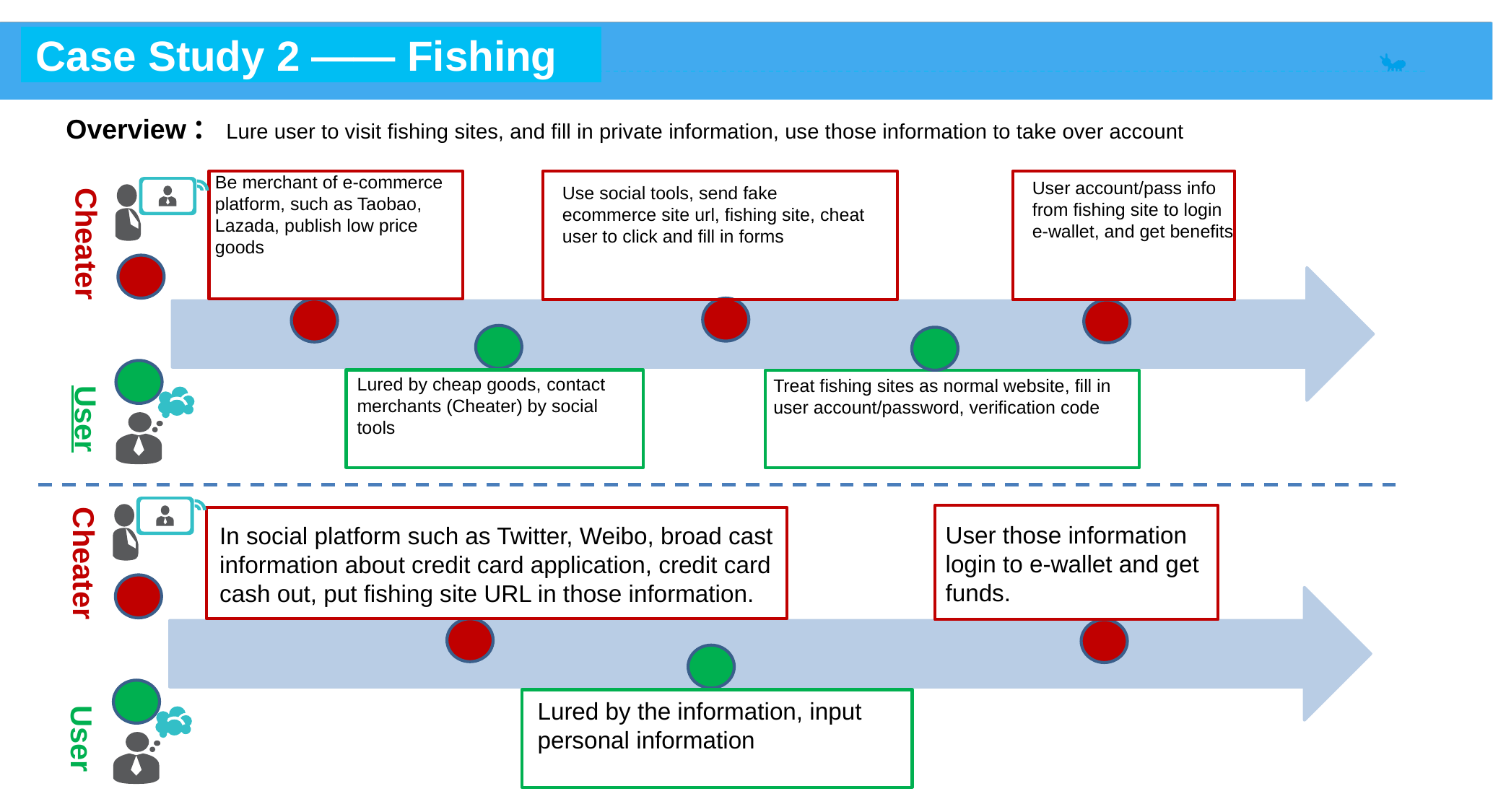

Case Study 2 —— Fishing
Overview：Lure user to visit fishing sites, and fill in private information, use those information to take over account
Be merchant of e-commerce platform, such as Taobao, Lazada, publish low price goods
User account/pass info from fishing site to login e-wallet, and get benefits

Use social tools, send fake ecommerce site url, fishing site, cheat user to click and fill in forms

Cheater

Lured by cheap goods, contact merchants (Cheater) by social tools
Treat fishing sites as normal website, fill in user account/password, verification code

User

Cheater

User those information login to e-wallet and get funds.
In social platform such as Twitter, Weibo, broad cast information about credit card application, credit card cash out, put fishing site URL in those information.

Lured by the information, input personal information
User

被盗者
钓鱼是多种作案手法的源头。